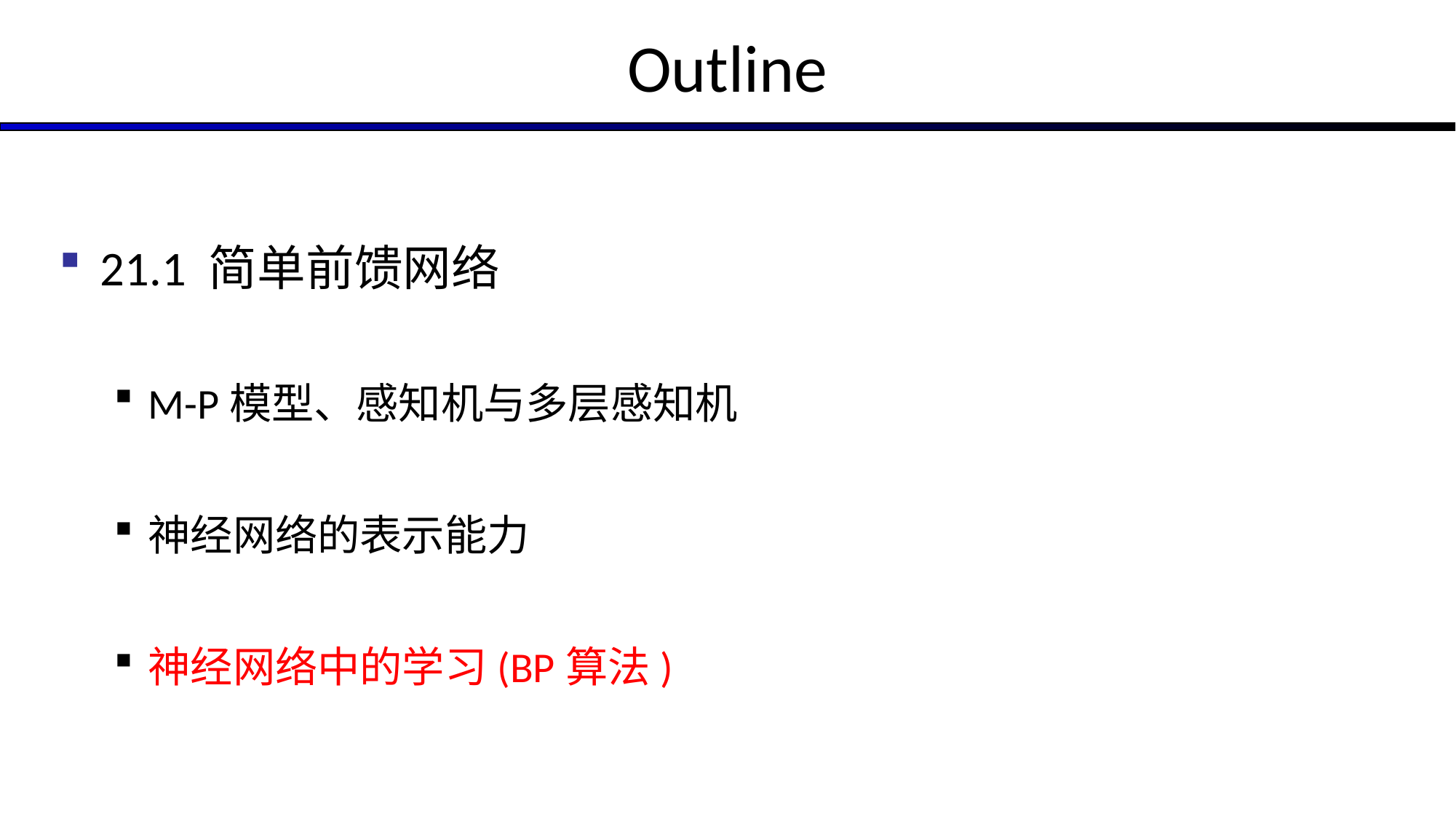

# Outline

21.1 简单前馈网络

M-P模型、感知机与多层感知机

神经网络的表示能力

神经网络中的学习(BP算法)